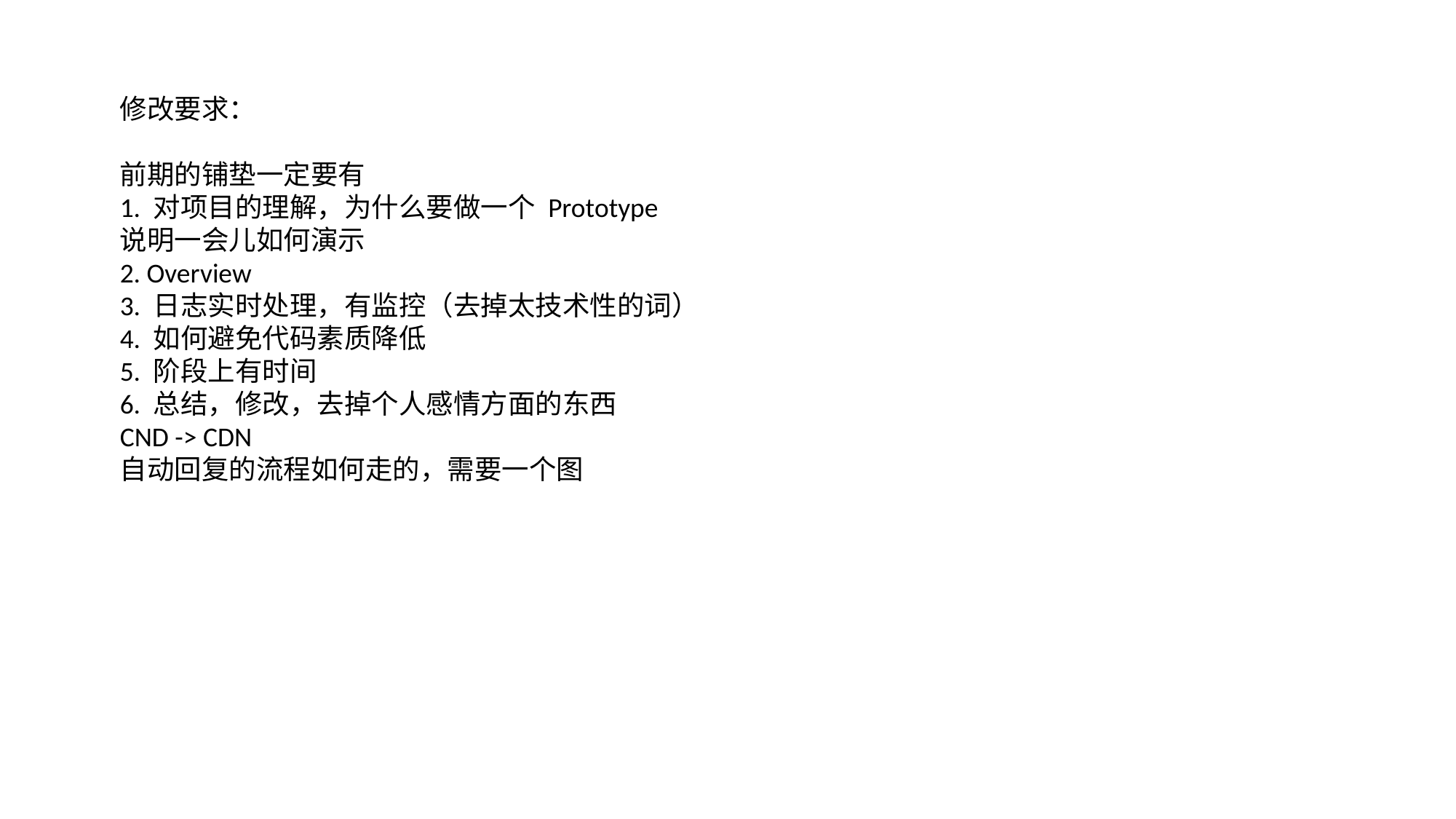

修改要求：

前期的铺垫一定要有
1. 对项目的理解，为什么要做一个 Prototype
说明一会儿如何演示
2. Overview
3. 日志实时处理，有监控（去掉太技术性的词）
4. 如何避免代码素质降低
5. 阶段上有时间
6. 总结，修改，去掉个人感情方面的东西
CND -> CDN
自动回复的流程如何走的，需要一个图